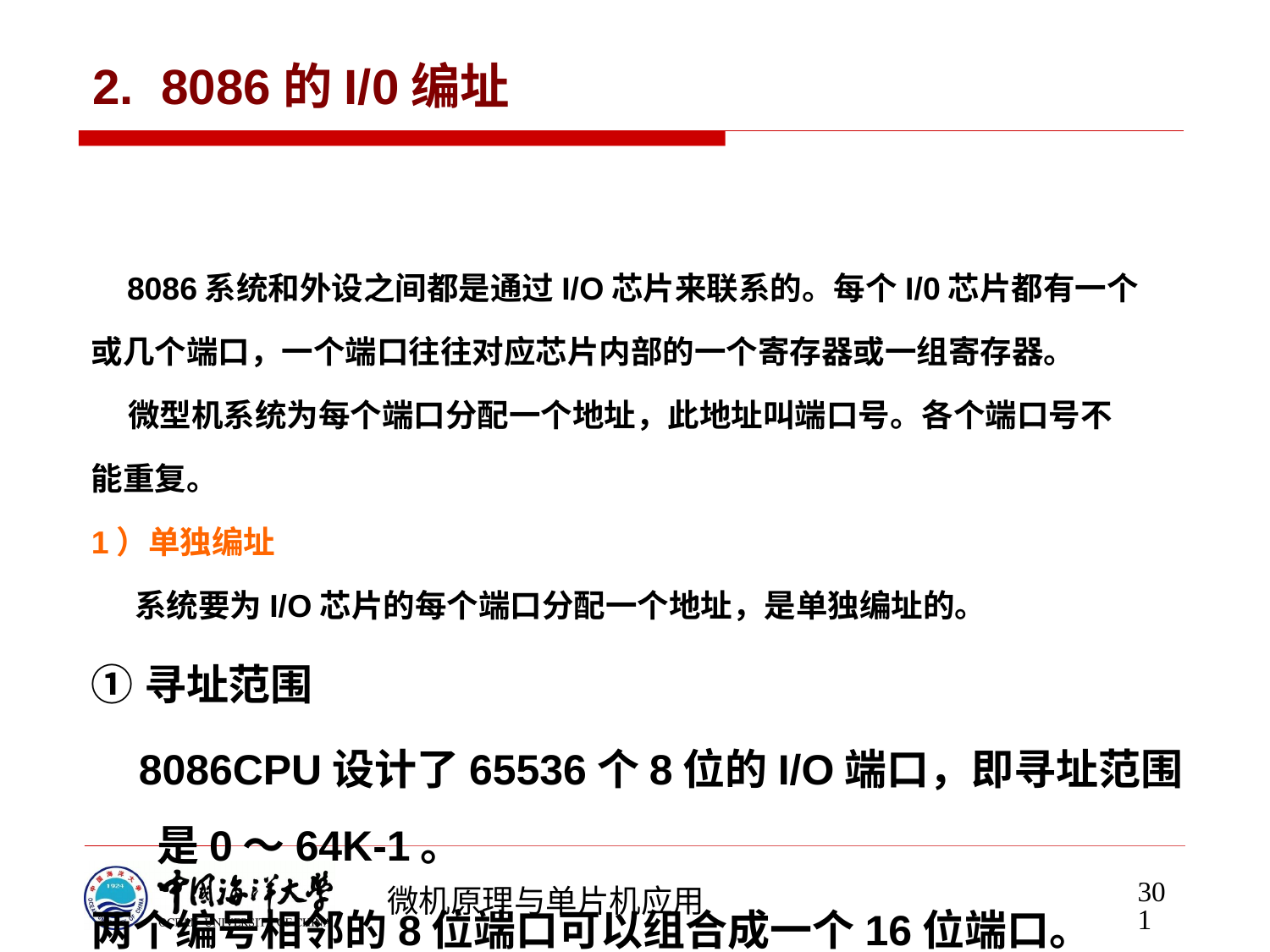

# 2.  8086的I/0编址
    8086系统和外设之间都是通过I/O芯片来联系的。每个I/0芯片都有一个
或几个端口，一个端口往往对应芯片内部的一个寄存器或一组寄存器。
    微型机系统为每个端口分配一个地址，此地址叫端口号。各个端口号不
能重复。
1）单独编址
     系统要为I/O芯片的每个端口分配一个地址，是单独编址的。
①寻址范围
    8086CPU设计了65536个8位的I/O端口，即寻址范围是0～64K-1。
两个编号相邻的8位端口可以组合成一个16位端口。
②访问指令
     专门的访问指令（IN, OUT），
   /RD信号或/WR信号与M//IO信号同时为低电平。
301